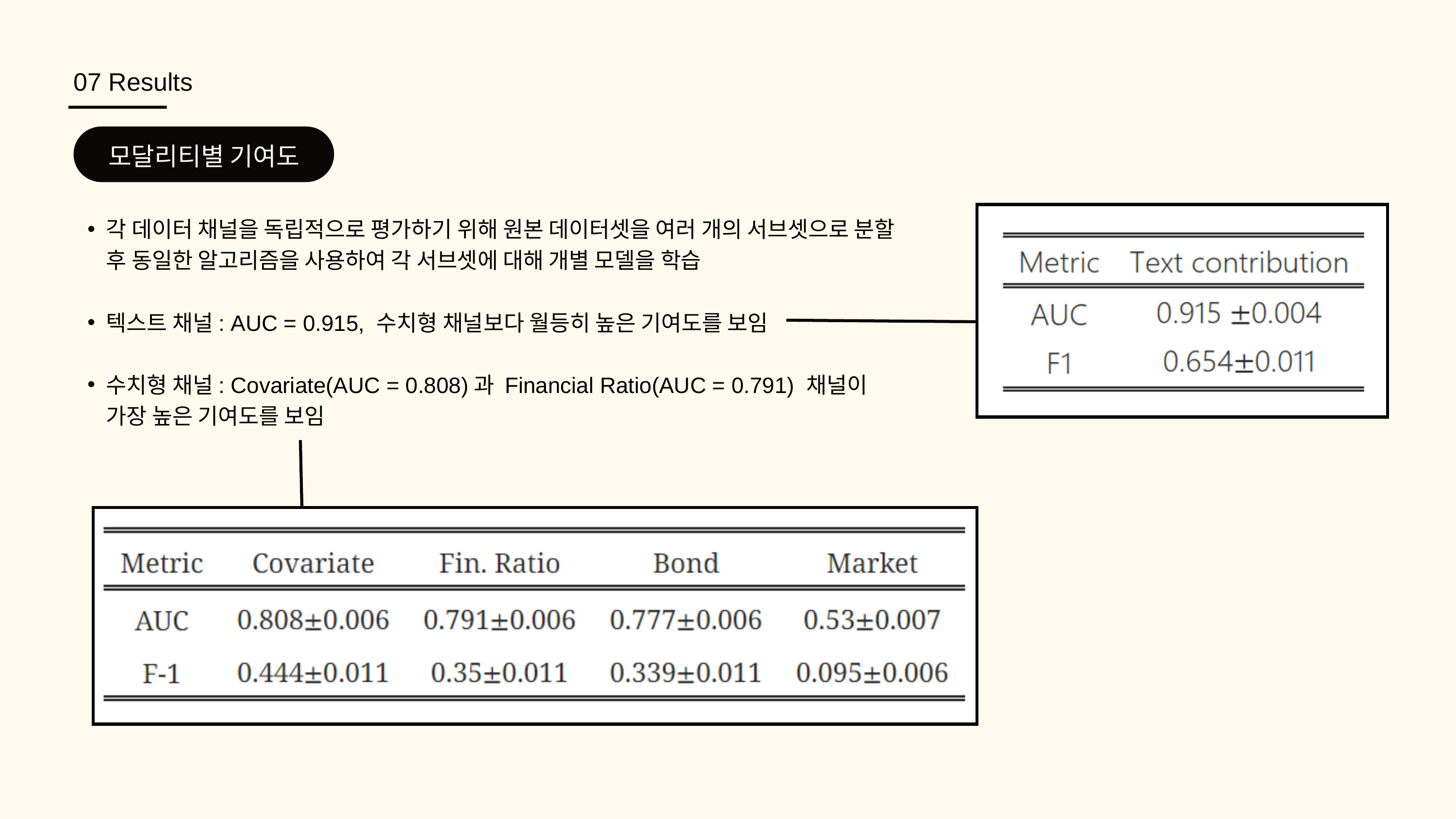

07 Results

모달리티별 기여도

각 데이터 채널을 독립적으로 평가하기 위해 원본 데이터셋을 여러 개의 서브셋으로 분할 후 동일한 알고리즘을 사용하여 각 서브셋에 대해 개별 모델을 학습

텍스트 채널: AUC = 0.915, 수치형 채널보다 월등히 높은 기여도를 보임

수치형 채널: Covariate(AUC = 0.808)과 Financial Ratio(AUC = 0.791) 채널이 가장 높은 기여도를 보임